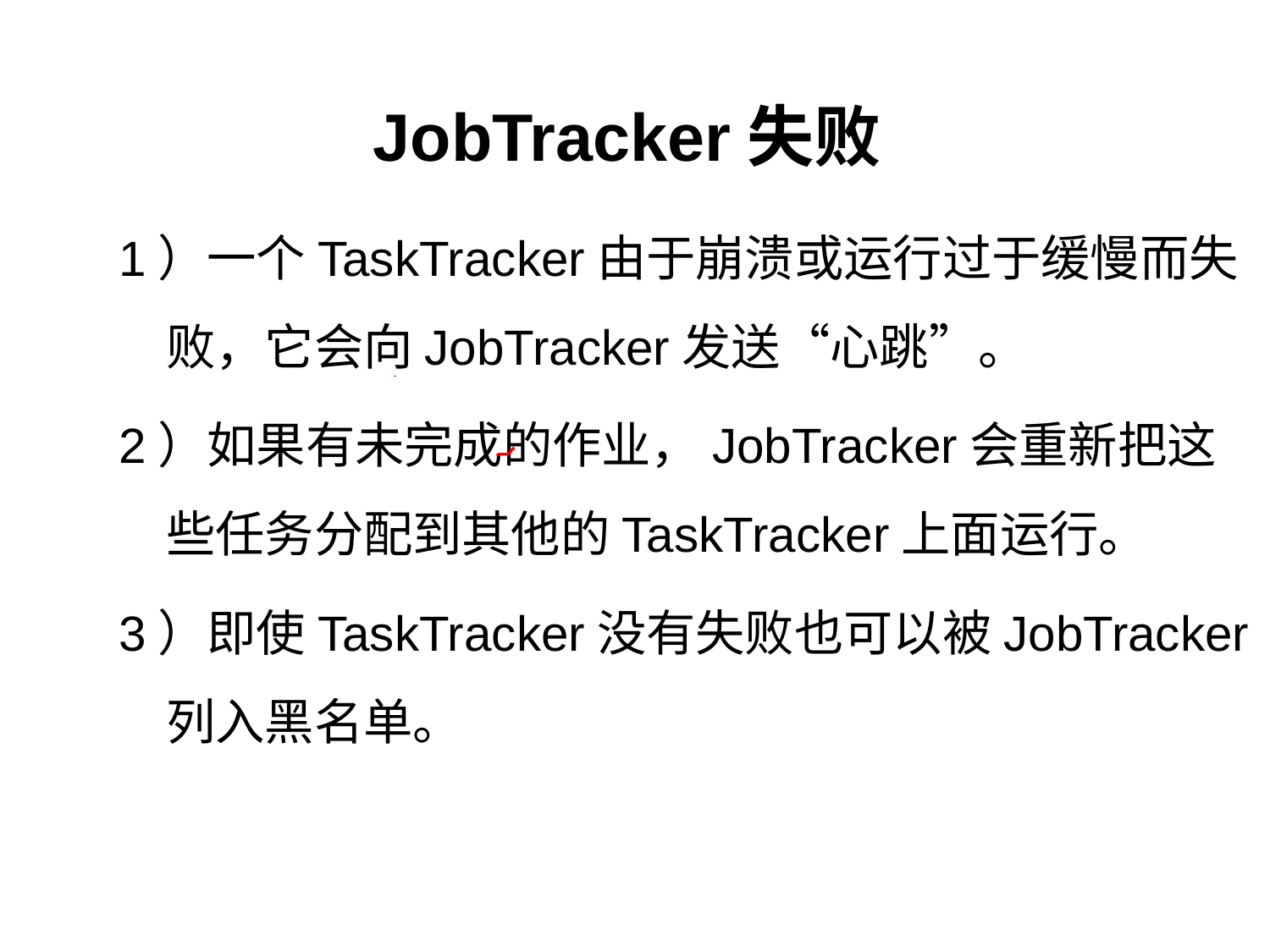

JobTracker失败
1）一个TaskTracker由于崩溃或运行过于缓慢而失败，它会向JobTracker发送“心跳”。
2）如果有未完成的作业，JobTracker会重新把这些任务分配到其他的TaskTracker上面运行。
3）即使TaskTracker没有失败也可以被JobTracker列入黑名单。